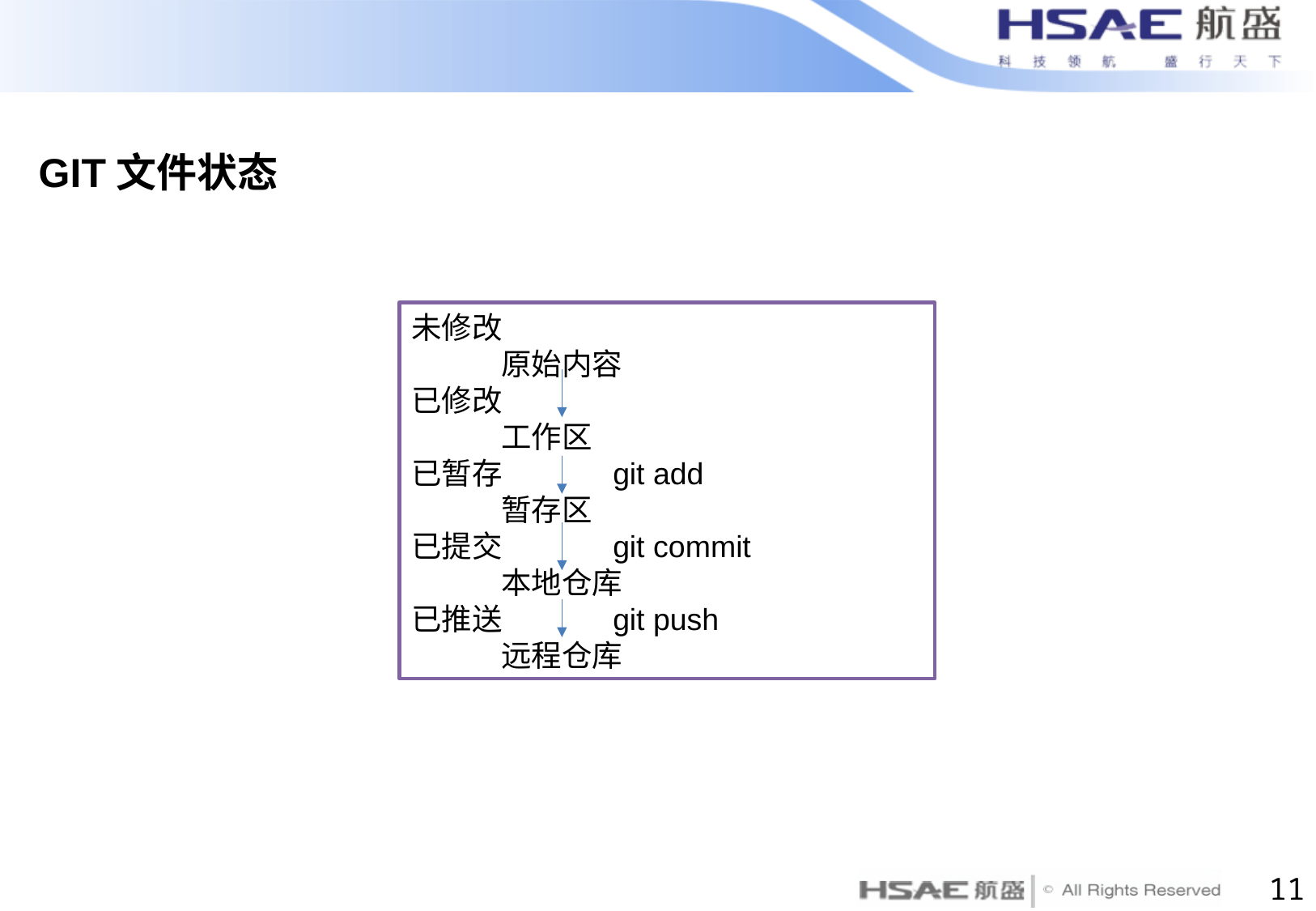

GIT文件状态
未修改
            原始内容
已修改
            工作区
已暂存               git add
            暂存区
已提交               git commit
            本地仓库
已推送               git push
            远程仓库